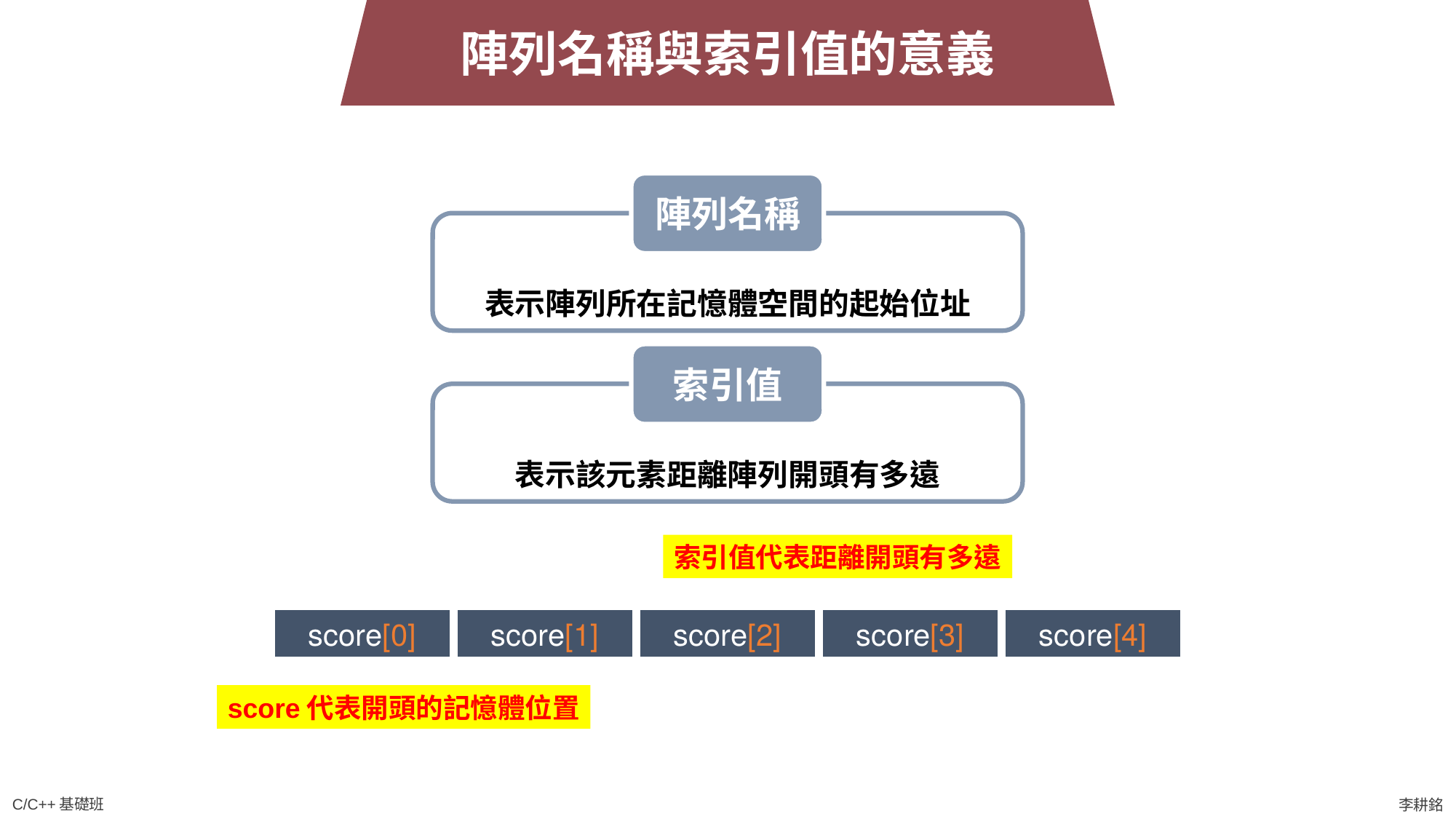

陣列名稱與索引值的意義

陣列名稱

表示陣列所在記憶體空間的起始位址

索引值

表示該元素距離陣列開頭有多遠
索引值代表距離開頭有多遠
| score[0] | score[1] | score[2] | score[3] | score[4] |
| --- | --- | --- | --- | --- |
score代表開頭的記憶體位置
C/C++基礎班
李耕銘